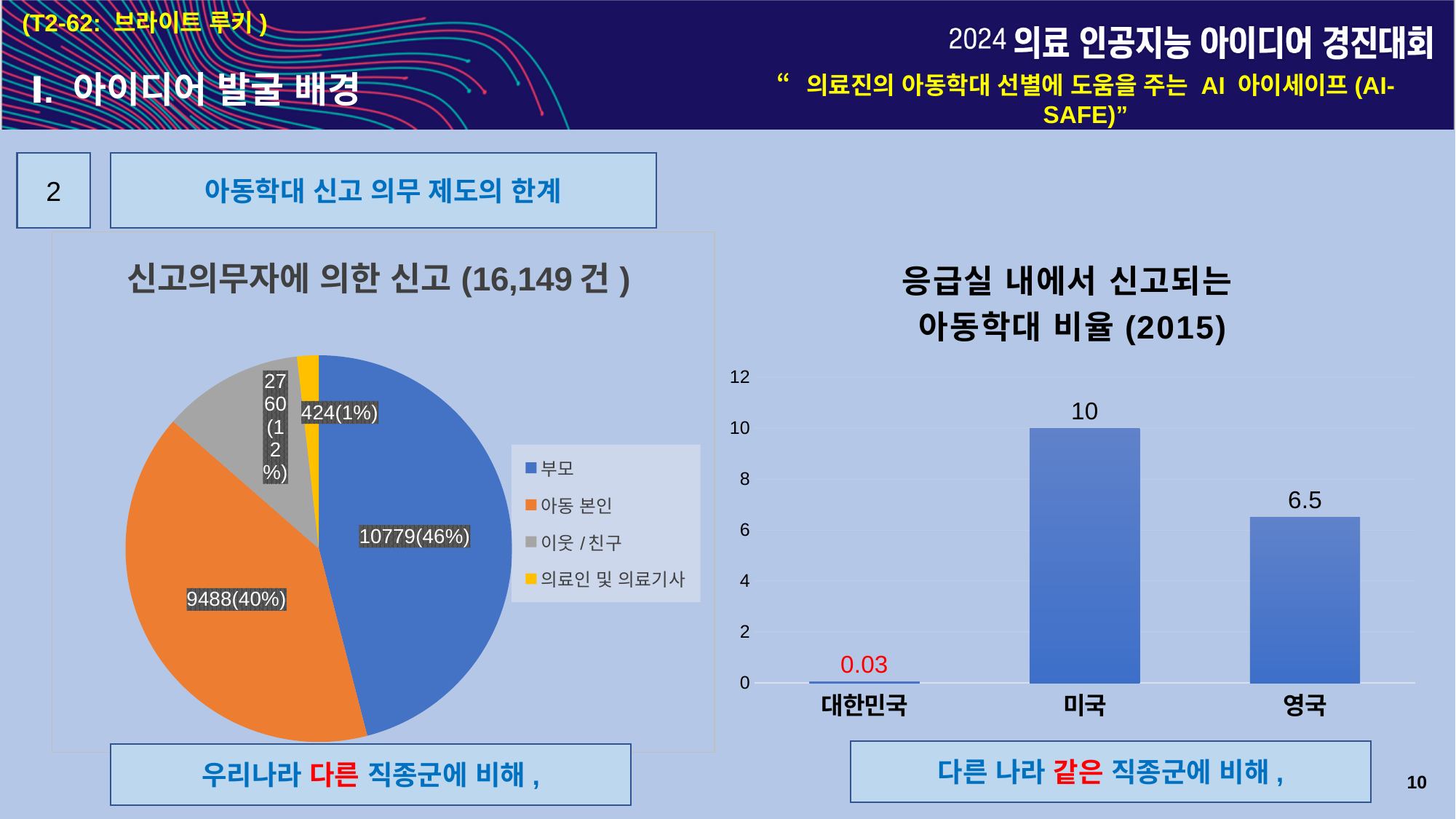

(T2-62: 브라이트 루키)
Ⅰ. 아이디어 발굴 배경
“의료진의 아동학대 선별에 도움을 주는 AI 아이세이프(AI-SAFE)”
2
아동학대 신고 의무 제도의 한계

### Chart: 신고의무자에 의한 신고(16,149건)

| Category | 신고의무자에 의한 신고 |
|---|---|
| 부모 | 10779.0 |
| 아동 본인 | 9488.0 |
| 이웃/친구 | 2760.0 |
| 의료인 및 의료기사 | 424.0 |

### Chart: 응급실 내에서 신고되는
아동학대 비율(2015)

| Category | 계열 1 |
|---|---|
| 대한민국 | 0.03 |
| 미국 | 10.0 |
| 영국 | 6.5 |
다른 나라 같은 직종군에 비해,
우리나라 다른 직종군에 비해,
10